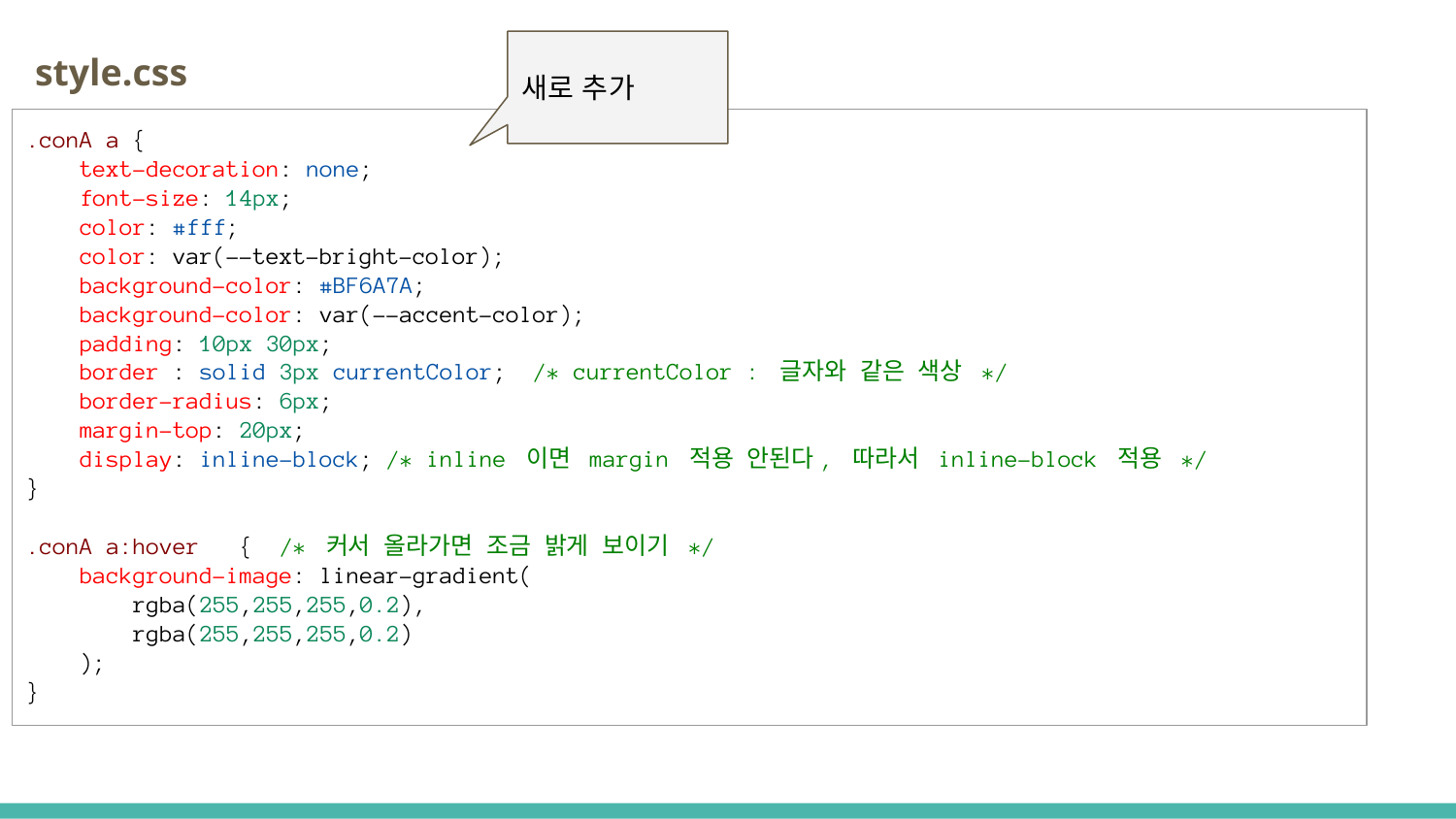

새로 추가
style.css
.conA a {
    text-decoration: none;
    font-size: 14px;
    color: #fff;
    color: var(--text-bright-color);
    background-color: #BF6A7A;
    background-color: var(--accent-color);
    padding: 10px 30px;
    border : solid 3px currentColor;  /* currentColor : 글자와 같은 색상 */
    border-radius: 6px;
    margin-top: 20px;
    display: inline-block; /* inline 이면 margin 적용 안된다, 따라서 inline-block 적용 */
}

.conA a:hover   {  /* 커서 올라가면 조금 밝게 보이기 */
    background-image: linear-gradient(
        rgba(255,255,255,0.2),
        rgba(255,255,255,0.2)
    );
}